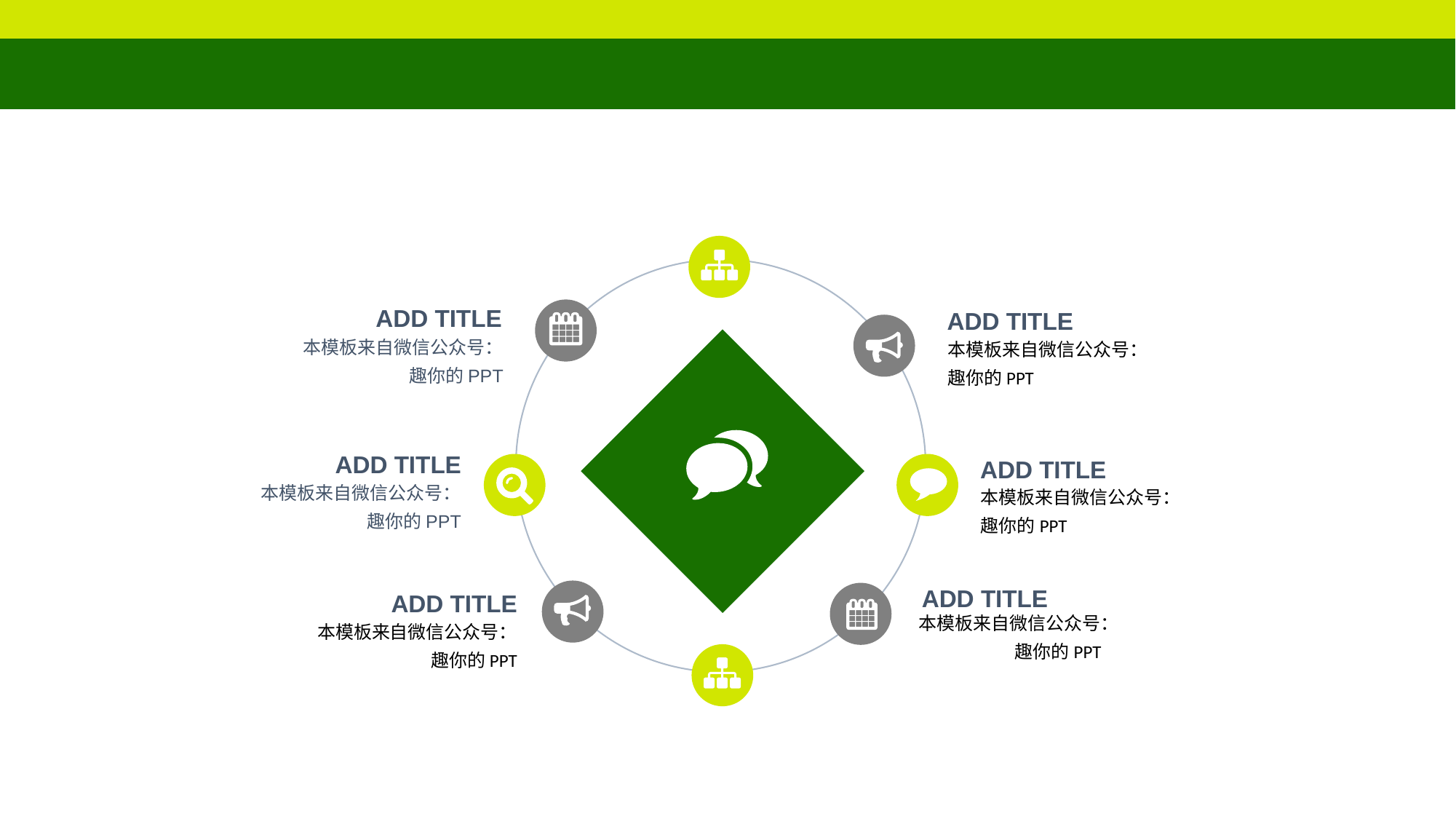

ADD TITLE
ADD TITLE

本模板来自微信公众号：趣你的PPT

本模板来自微信公众号：趣你的PPT

ADD TITLE
ADD TITLE

本模板来自微信公众号：趣你的PPT
本模板来自微信公众号：趣你的PPT
ADD TITLE
ADD TITLE

本模板来自微信公众号：                        趣你的PPT
本模板来自微信公众号：趣你的PPT